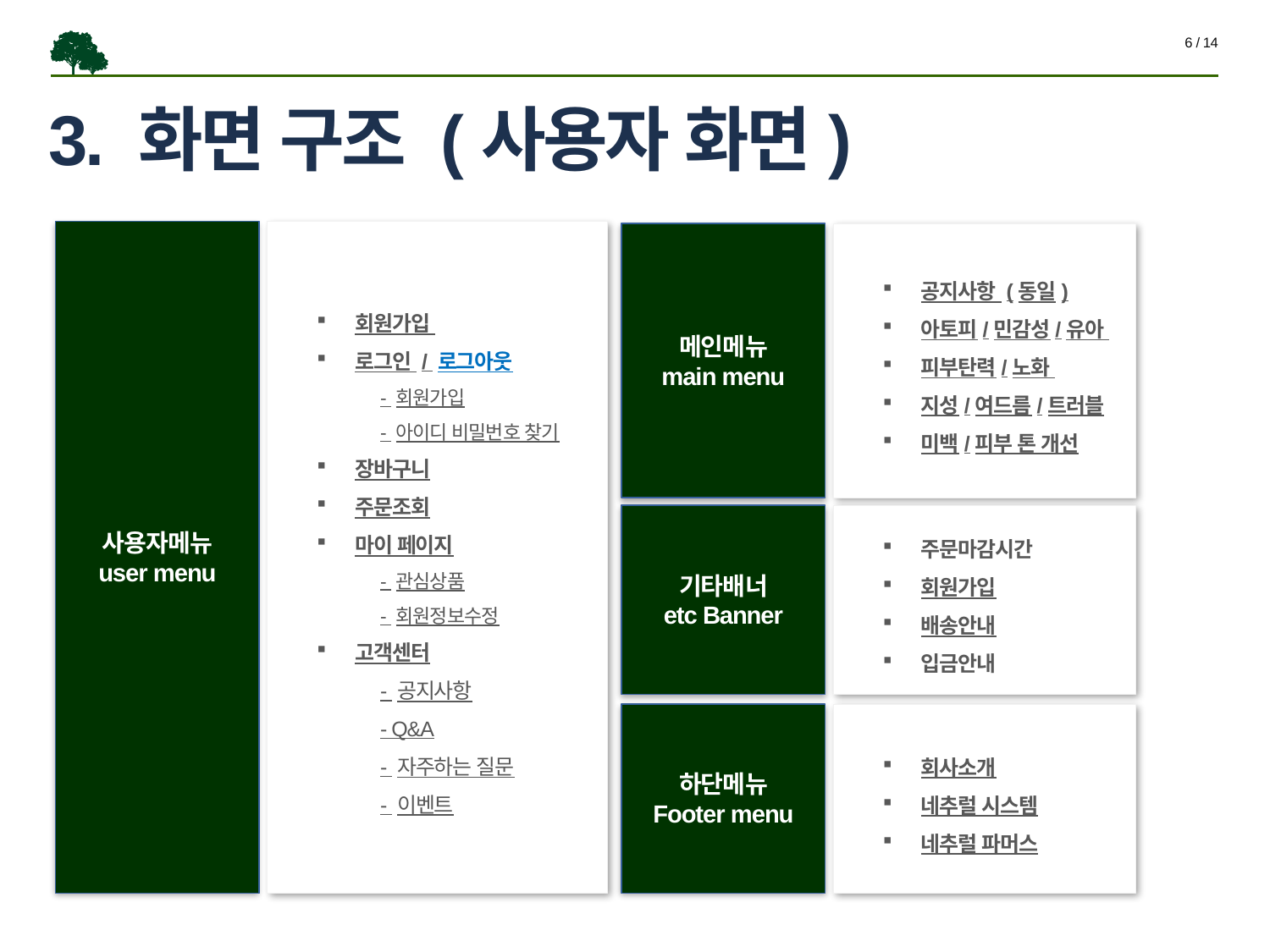

6 / 14
# 3. 화면 구조 (사용자 화면)
회원가입
로그인 / 로그아웃
- 회원가입
- 아이디 비밀번호 찾기
장바구니
주문조회
마이 페이지
- 관심상품
- 회원정보수정
고객센터
- 공지사항
- Q&A
- 자주하는 질문
- 이벤트
사용자메뉴
user menu
메인메뉴
main menu
공지사항 (동일)
아토피/민감성/유아
피부탄력/노화
지성/여드름/트러블
미백/피부 톤 개선
기타배너
etc Banner
주문마감시간
회원가입
배송안내
입금안내
하단메뉴
Footer menu
회사소개
네추럴 시스템
네추럴 파머스